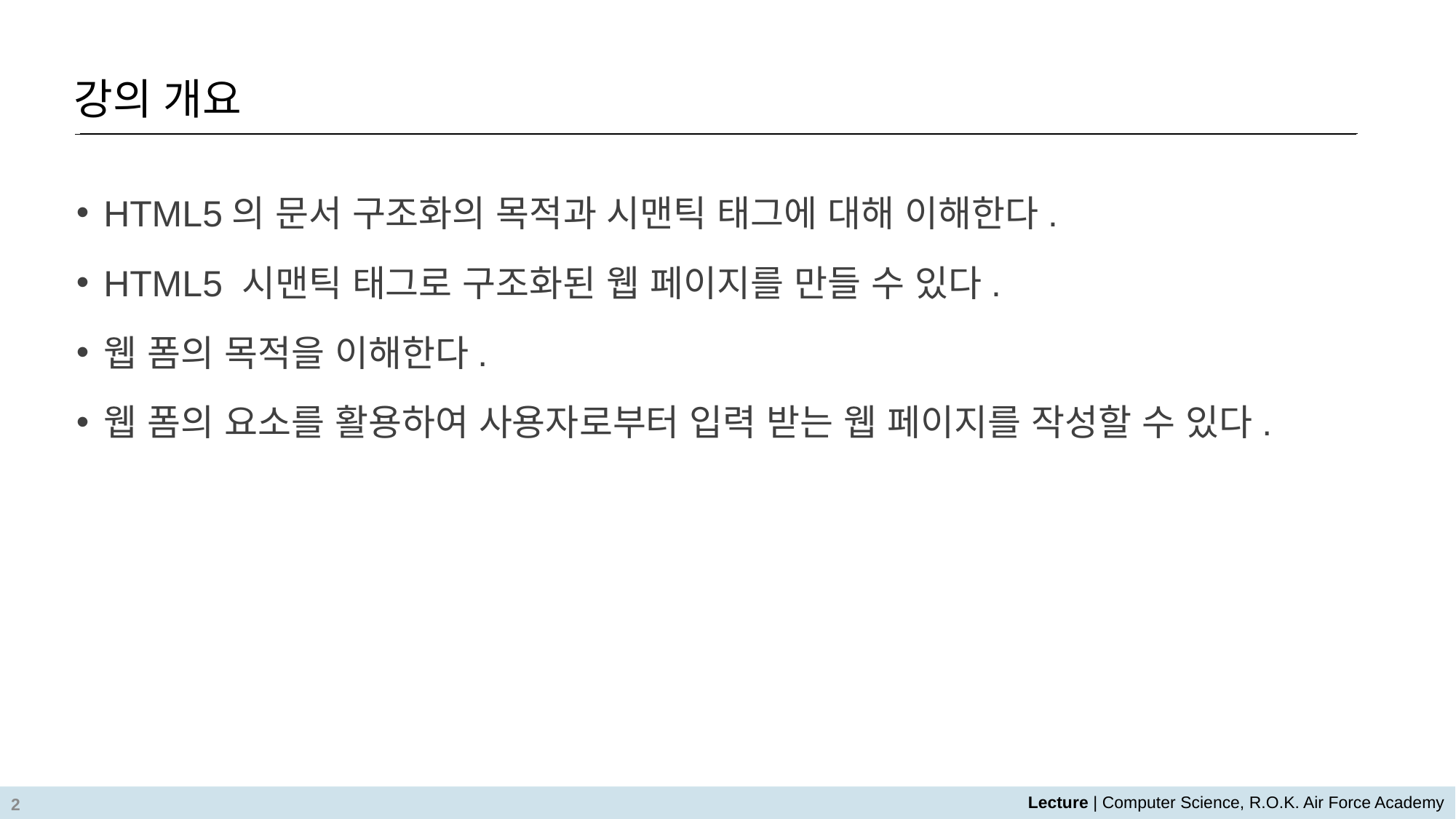

강의 개요
HTML5의 문서 구조화의 목적과 시맨틱 태그에 대해 이해한다.
HTML5 시맨틱 태그로 구조화된 웹 페이지를 만들 수 있다.
웹 폼의 목적을 이해한다.
웹 폼의 요소를 활용하여 사용자로부터 입력 받는 웹 페이지를 작성할 수 있다.

2